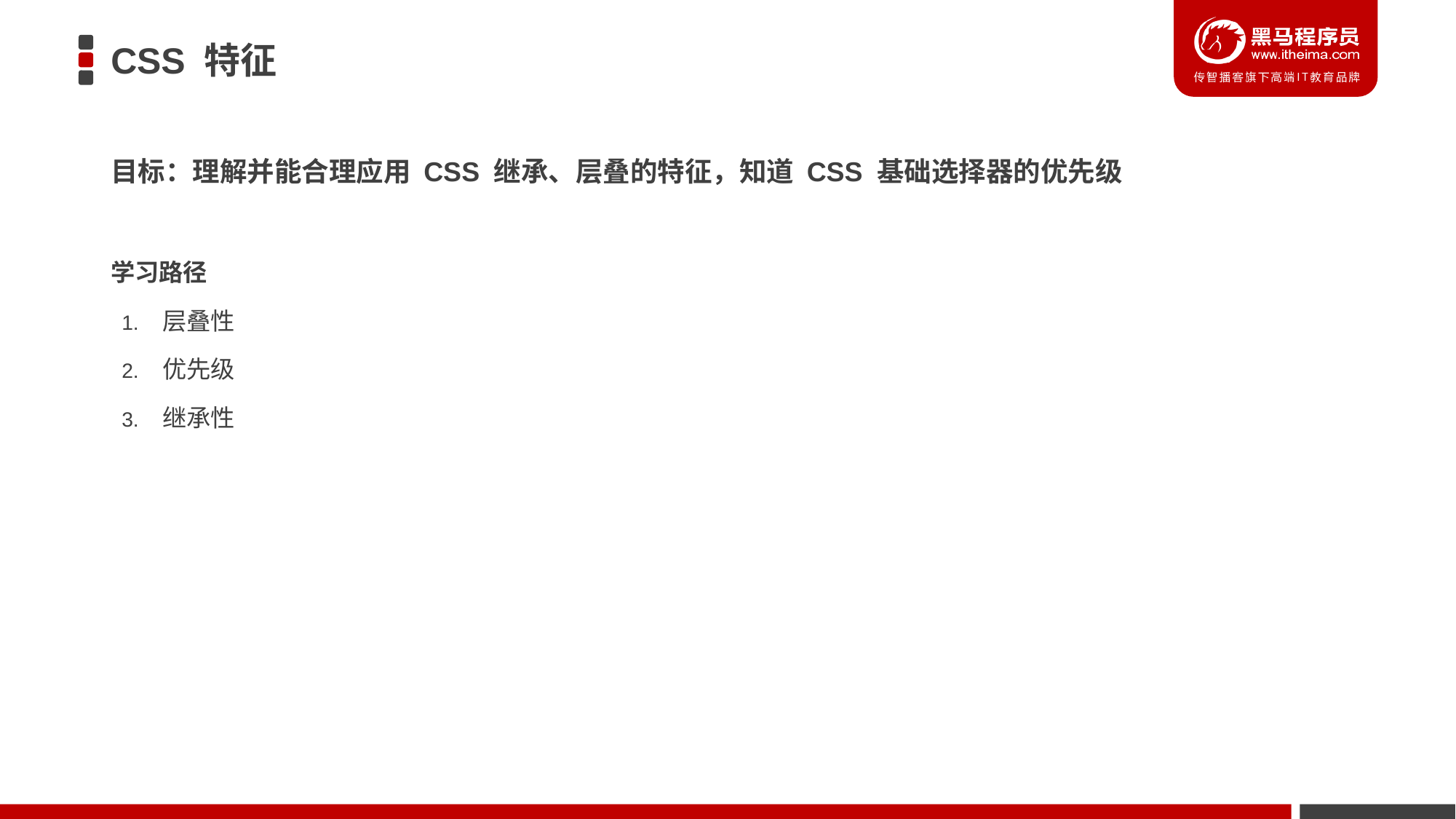

# CSS 特征
目标：理解并能合理应用 CSS 继承、层叠的特征，知道 CSS 基础选择器的优先级
学习路径
层叠性
优先级
继承性